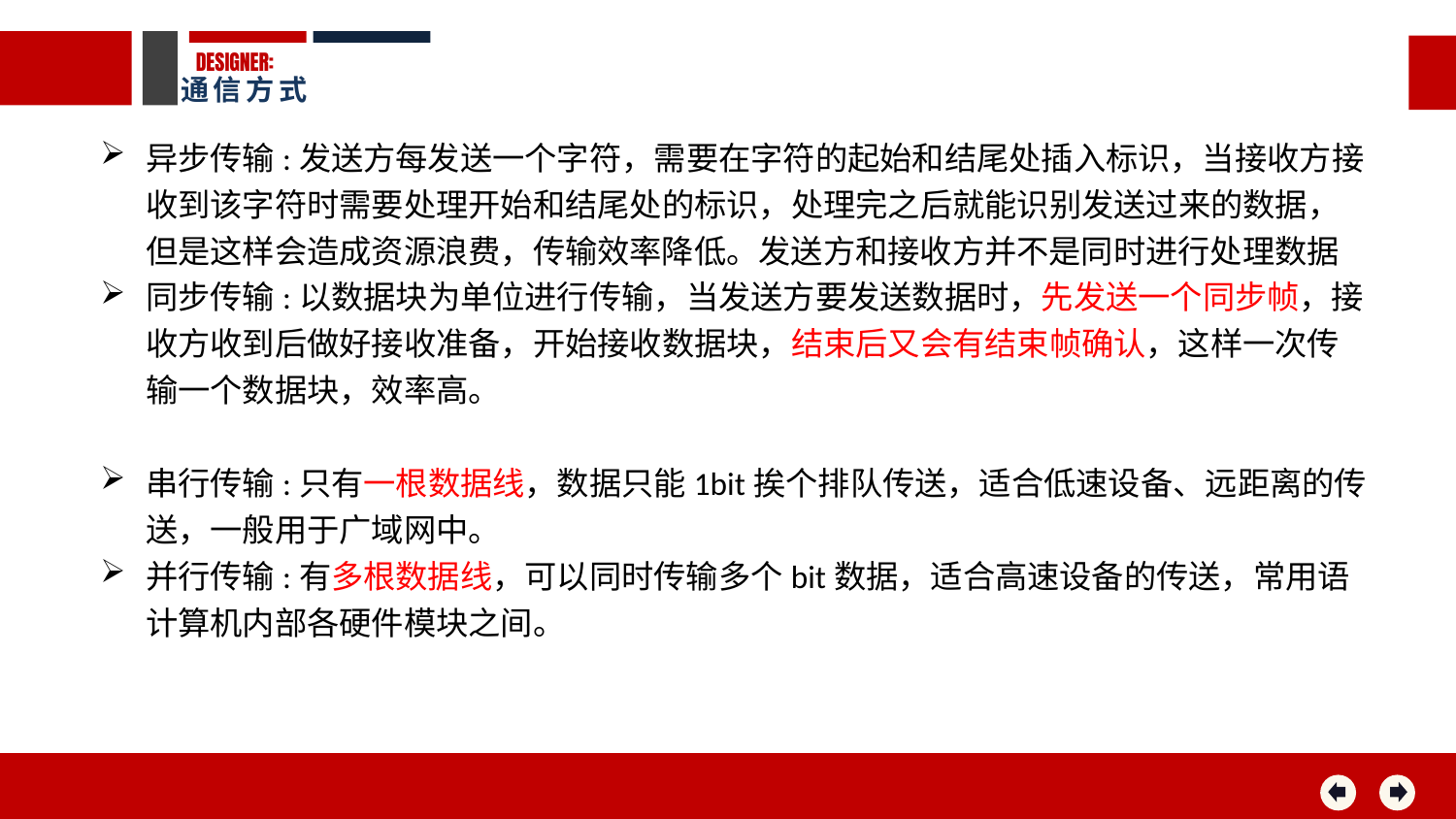

DESIGNER:
通信方式
异步传输:发送方每发送一个字符，需要在字符的起始和结尾处插入标识，当接收方接收到该字符时需要处理开始和结尾处的标识，处理完之后就能识别发送过来的数据，但是这样会造成资源浪费，传输效率降低。发送方和接收方并不是同时进行处理数据
同步传输:以数据块为单位进行传输，当发送方要发送数据时，先发送一个同步帧，接收方收到后做好接收准备，开始接收数据块，结束后又会有结束帧确认，这样一次传输一个数据块，效率高。

串行传输:只有一根数据线，数据只能1bit挨个排队传送，适合低速设备、远距离的传送，一般用于广域网中。
并行传输:有多根数据线，可以同时传输多个bit数据，适合高速设备的传送，常用语计算机内部各硬件模块之间。